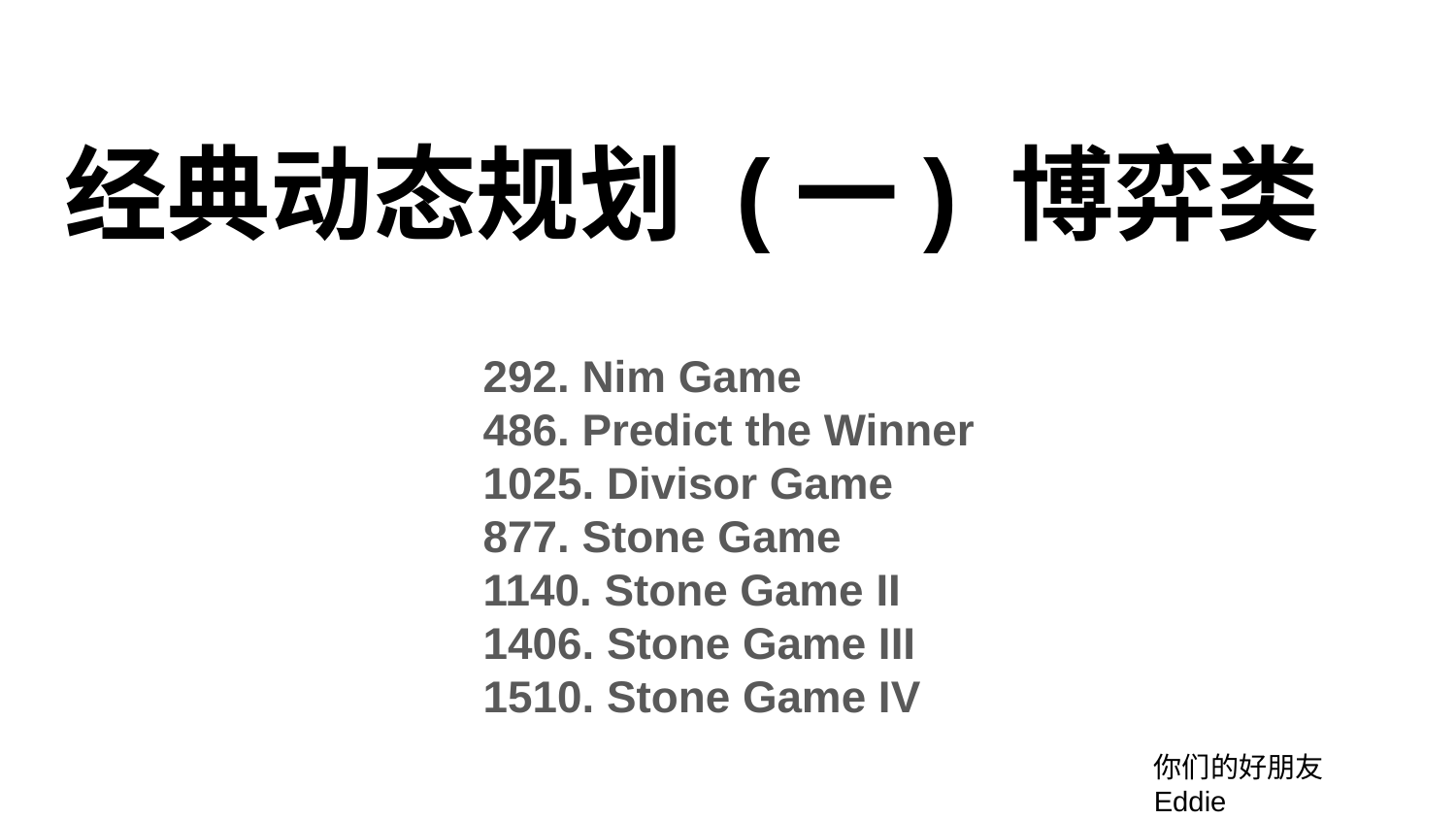

# 经典动态规划 (一) 博弈类
292. Nim Game
486. Predict the Winner
1025. Divisor Game
877. Stone Game
1140. Stone Game II
1406. Stone Game III
1510. Stone Game IV

你们的好朋友Eddie